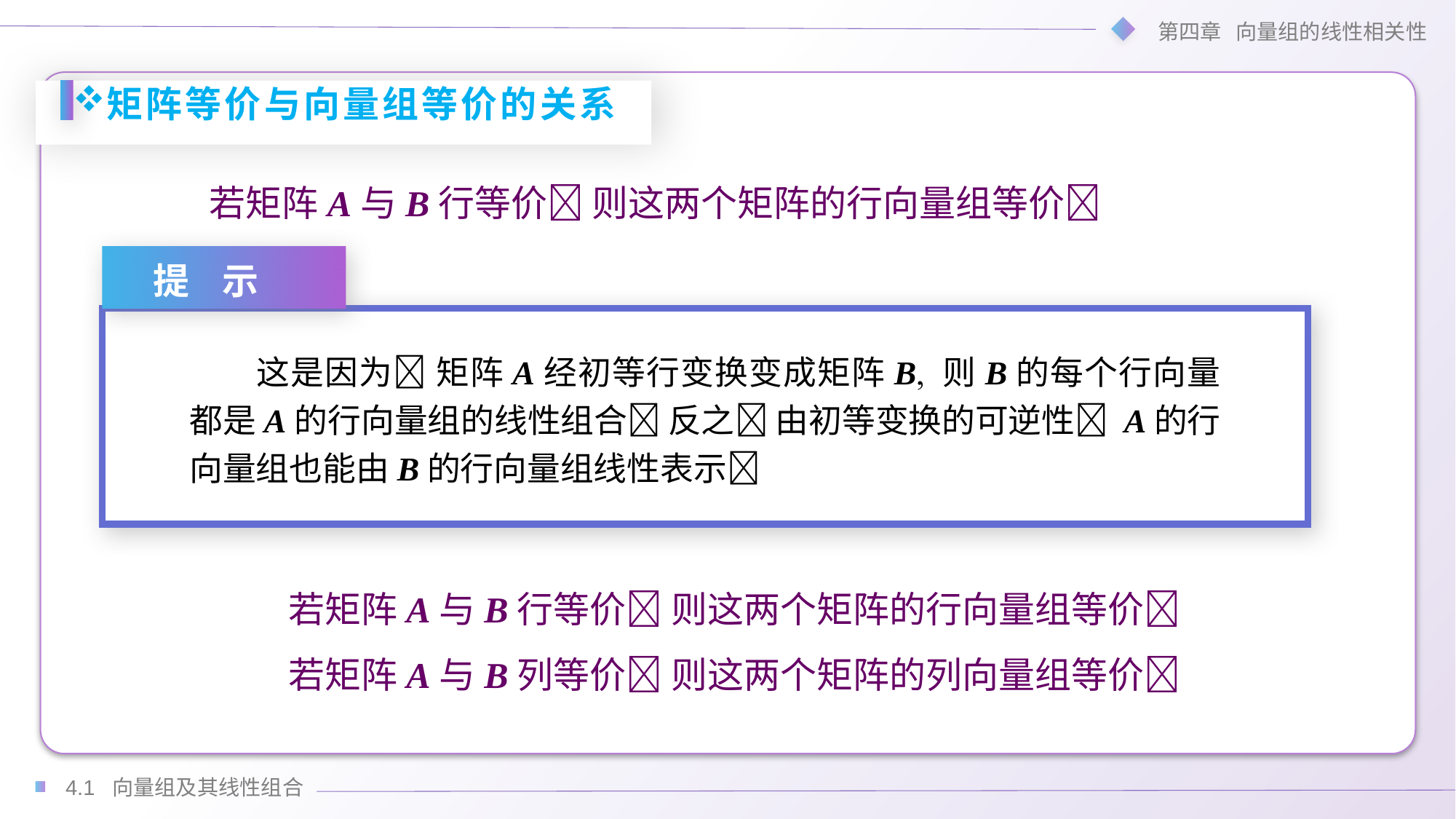

矩阵等价与向量组等价的关系

若矩阵A与B行等价, 则这两个矩阵的行向量组等价.

提    示

这是因为, 矩阵A经初等行变换变成矩阵B, 则B的每个行向量都是A的行向量组的线性组合. 反之, 由初等变换的可逆性, A的行向量组也能由B的行向量组线性表示.
若矩阵A与B行等价, 则这两个矩阵的行向量组等价.
若矩阵A与B列等价, 则这两个矩阵的列向量组等价.